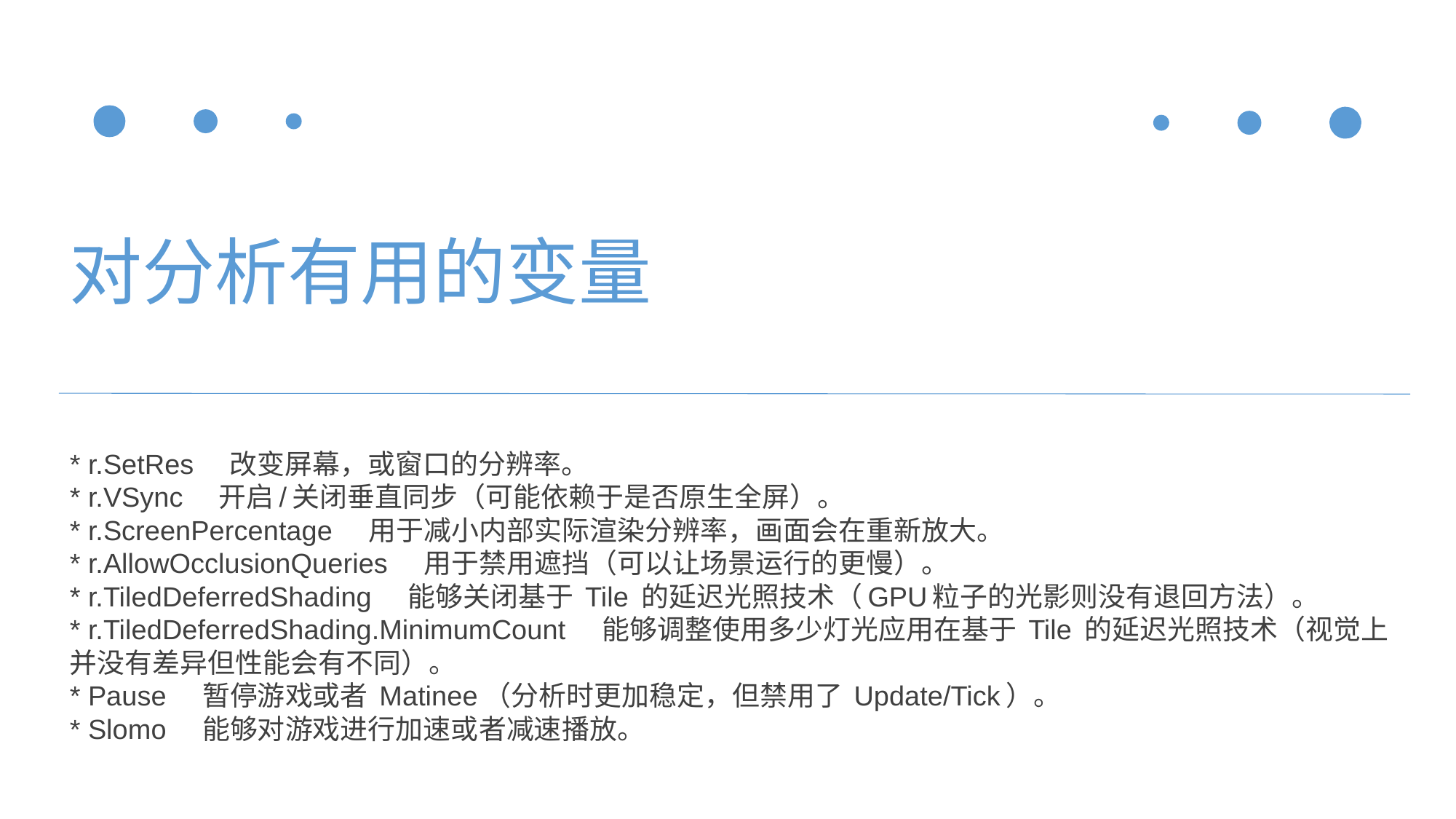

对分析有用的变量

* r.SetRes    改变屏幕，或窗口的分辨率。
* r.VSync    开启/关闭垂直同步（可能依赖于是否原生全屏）。
* r.ScreenPercentage    用于减小内部实际渲染分辨率，画面会在重新放大。
* r.AllowOcclusionQueries    用于禁用遮挡（可以让场景运行的更慢）。
* r.TiledDeferredShading    能够关闭基于 Tile 的延迟光照技术（GPU粒子的光影则没有退回方法）。
* r.TiledDeferredShading.MinimumCount    能够调整使用多少灯光应用在基于 Tile 的延迟光照技术（视觉上并没有差异但性能会有不同）。
* Pause    暂停游戏或者 Matinee（分析时更加稳定，但禁用了 Update/Tick）。
* Slomo    能够对游戏进行加速或者减速播放。